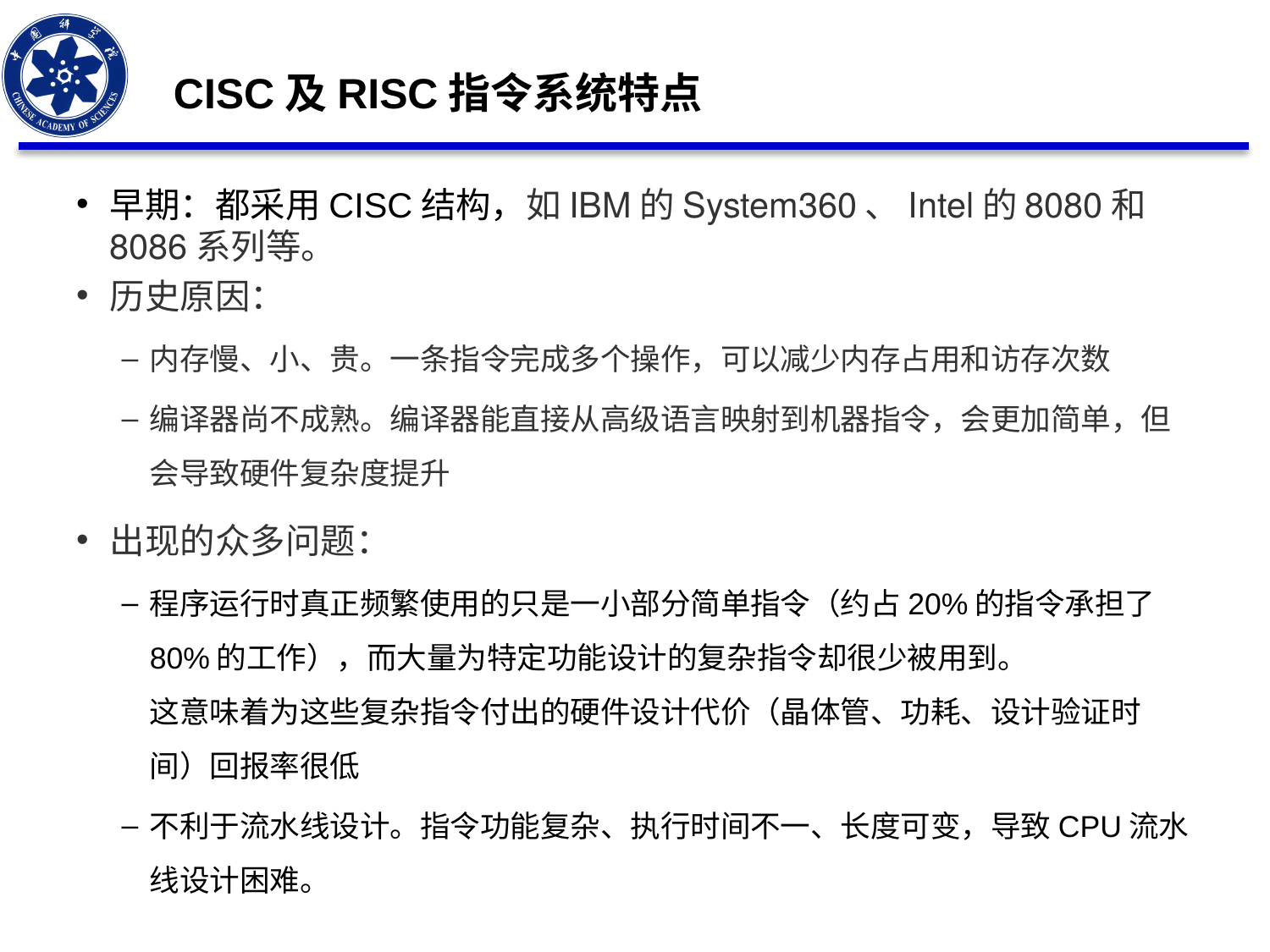

CISC及RISC指令系统特点
早期：都采用CISC结构，如IBM的System360、Intel的8080和8086系列等。
历史原因：
内存慢、小、贵。一条指令完成多个操作，可以减少内存占用和访存次数
编译器尚不成熟。编译器能直接从高级语言映射到机器指令，会更加简单，但会导致硬件复杂度提升
出现的众多问题：
程序运行时真正频繁使用的只是一小部分简单指令（约占20%的指令承担了80%的工作），而大量为特定功能设计的复杂指令却很少被用到。
这意味着为这些复杂指令付出的硬件设计代价（晶体管、功耗、设计验证时间）回报率很低
不利于流水线设计。指令功能复杂、执行时间不一、长度可变，导致CPU流水线设计困难。